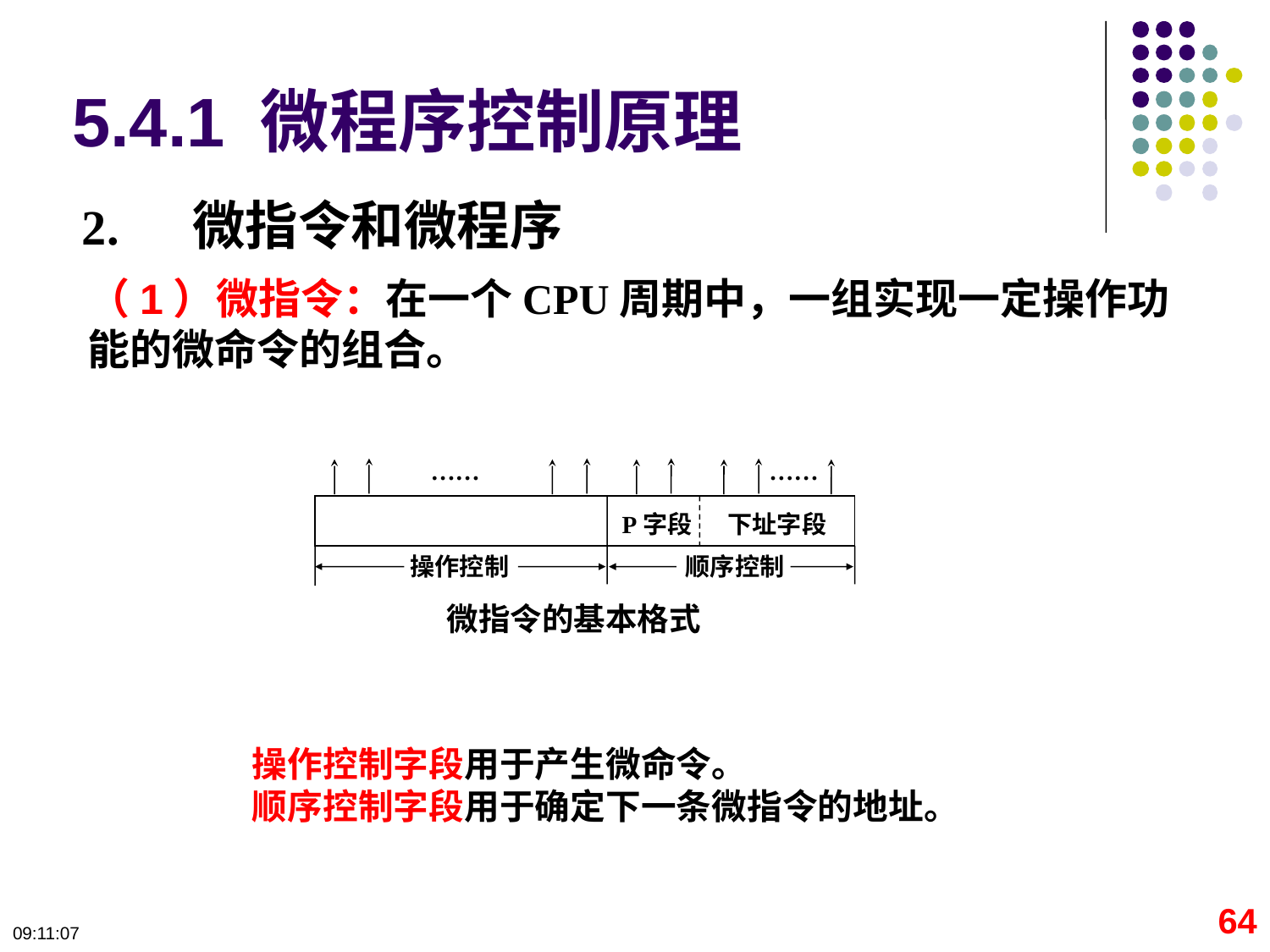

# 5.4.1 微程序控制原理
2.      微指令和微程序
（1）微指令：在一个CPU周期中，一组实现一定操作功能的微命令的组合。
……
……

P字段
下址字段

操作控制
顺序控制

微指令的基本格式
操作控制字段用于产生微命令。
顺序控制字段用于确定下一条微指令的地址。
64
09:11:07